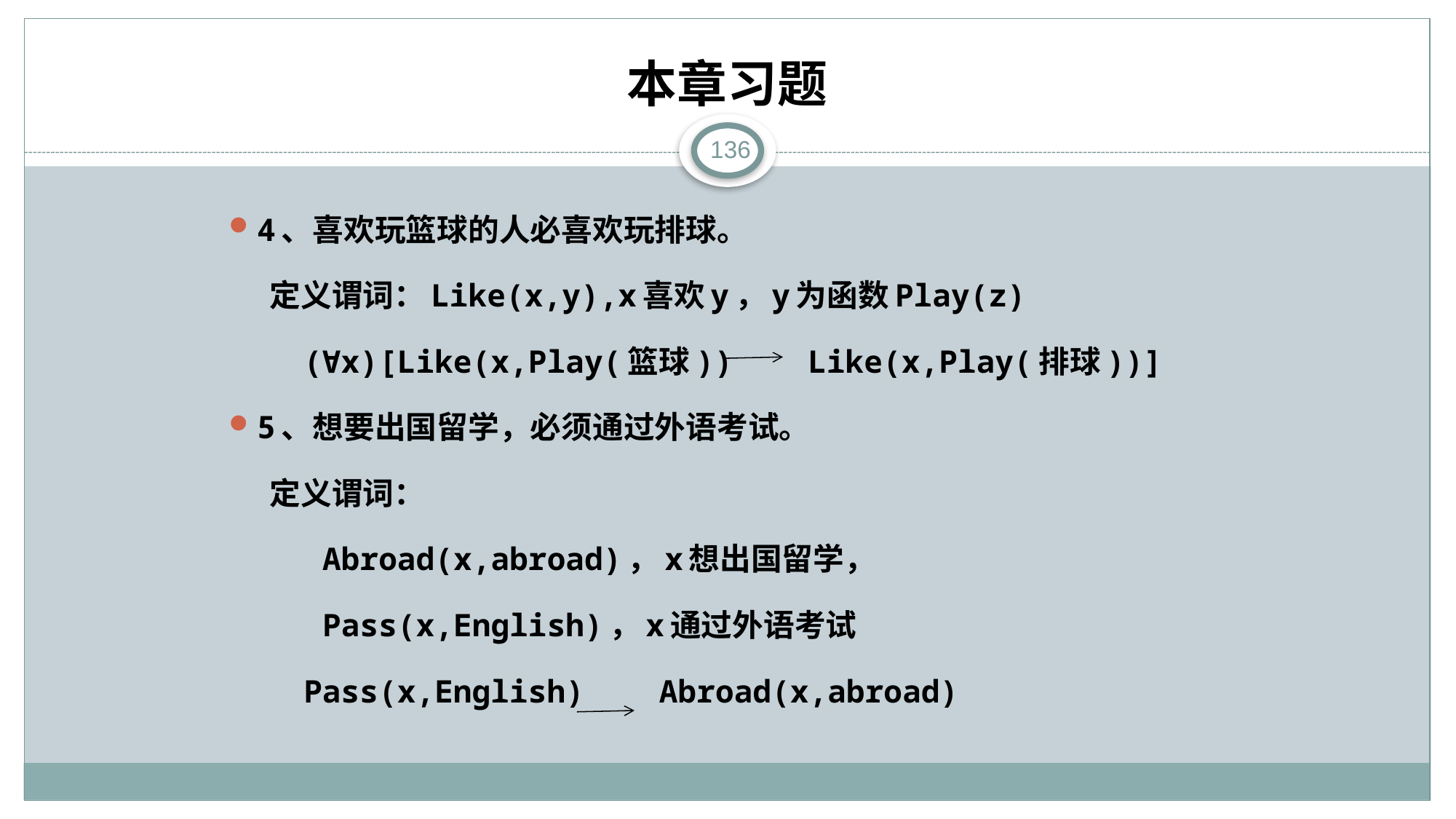

# 本章习题
136
4、喜欢玩篮球的人必喜欢玩排球。
     定义谓词：Like(x,y),x喜欢y，y为函数Play(z)
    (∀x)[Like(x,Play(篮球))    Like(x,Play(排球))]
5、想要出国留学，必须通过外语考试。
     定义谓词：
     Abroad(x,abroad)，x想出国留学，
     Pass(x,English)，x通过外语考试
    Pass(x,English)    Abroad(x,abroad)